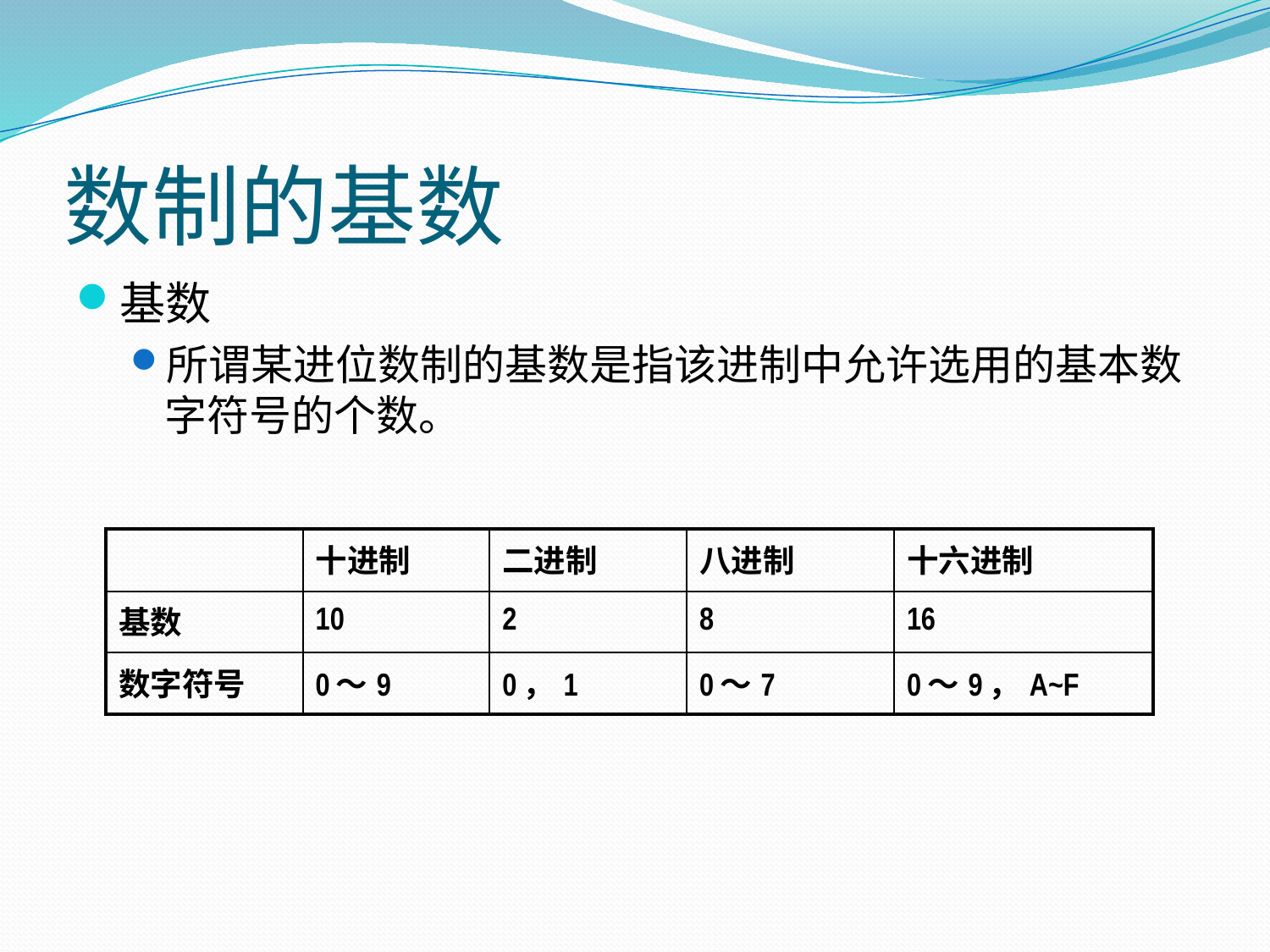

# 数制的基数
基数
所谓某进位数制的基数是指该进制中允许选用的基本数字符号的个数。

|  | 十进制 | 二进制 | 八进制 | 十六进制 |
| --- | --- | --- | --- | --- |
| 基数 | 10 | 2 | 8 | 16 |
| 数字符号 | 0～9 | 0，1 | 0～7 | 0～9，A~F |